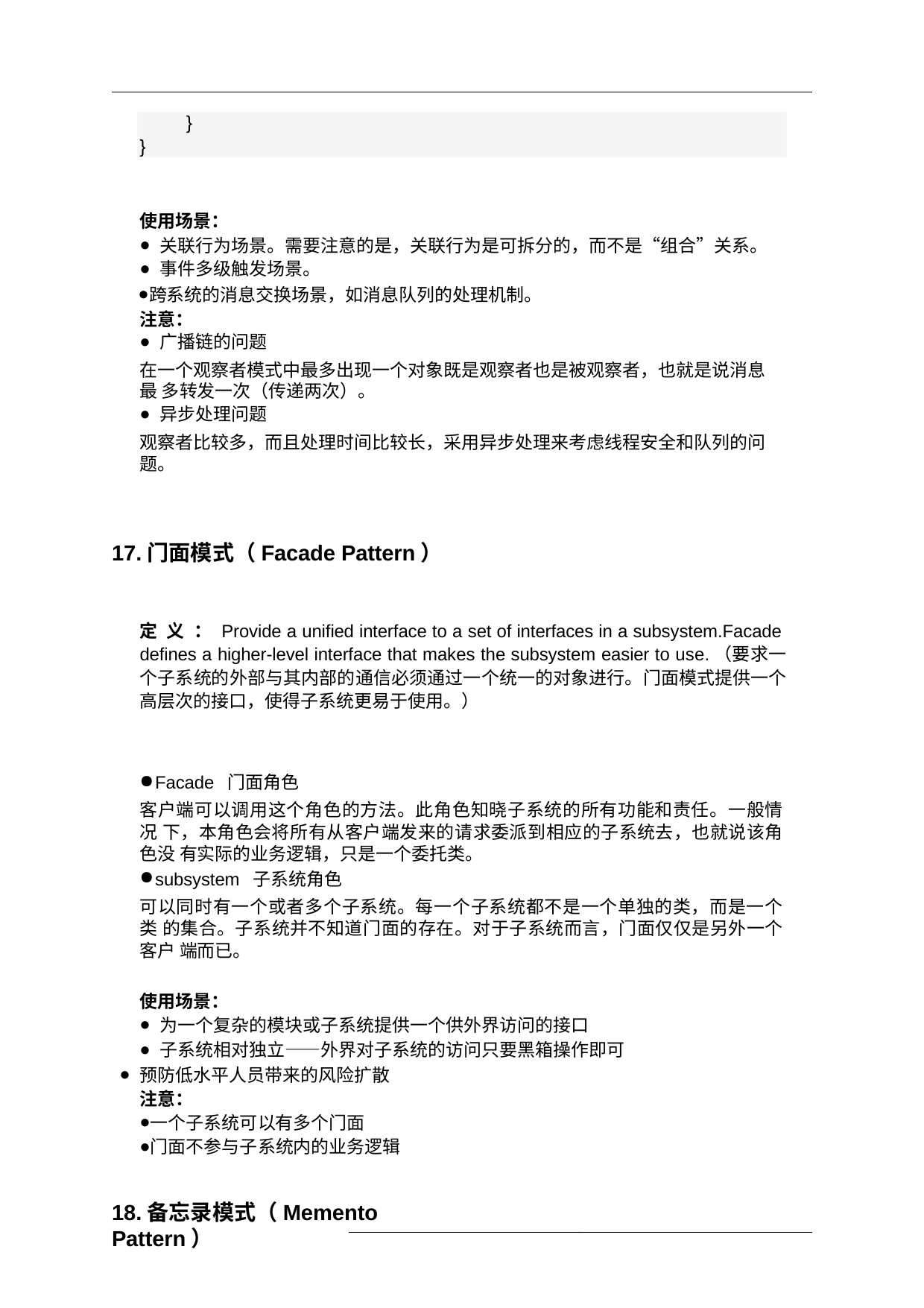

}
}
使用场景：
关联行为场景。需要注意的是，关联行为是可拆分的，而不是“组合”关系。
事件多级触发场景。
跨系统的消息交换场景，如消息队列的处理机制。 注意：
广播链的问题
在一个观察者模式中最多出现一个对象既是观察者也是被观察者，也就是说消息最 多转发一次（传递两次）。
异步处理问题
观察者比较多，而且处理时间比较长，采用异步处理来考虑线程安全和队列的问 题。
17.门面模式（Facade Pattern）

定 义 ： Provide a unified interface to a set of interfaces in a subsystem.Facade  defines a higher-level interface that makes the subsystem easier to use.（要求一 个子系统的外部与其内部的通信必须通过一个统一的对象进行。门面模式提供一个 高层次的接口，使得子系统更易于使用。）
Facade 门面角色
客户端可以调用这个角色的方法。此角色知晓子系统的所有功能和责任。一般情况 下，本角色会将所有从客户端发来的请求委派到相应的子系统去，也就说该角色没 有实际的业务逻辑，只是一个委托类。
subsystem 子系统角色
可以同时有一个或者多个子系统。每一个子系统都不是一个单独的类，而是一个类 的集合。子系统并不知道门面的存在。对于子系统而言，门面仅仅是另外一个客户 端而已。

使用场景：
为一个复杂的模块或子系统提供一个供外界访问的接口
子系统相对独立——外界对子系统的访问只要黑箱操作即可
预防低水平人员带来的风险扩散 注意：
一个子系统可以有多个门面
门面不参与子系统内的业务逻辑

18.备忘录模式（Memento Pattern）